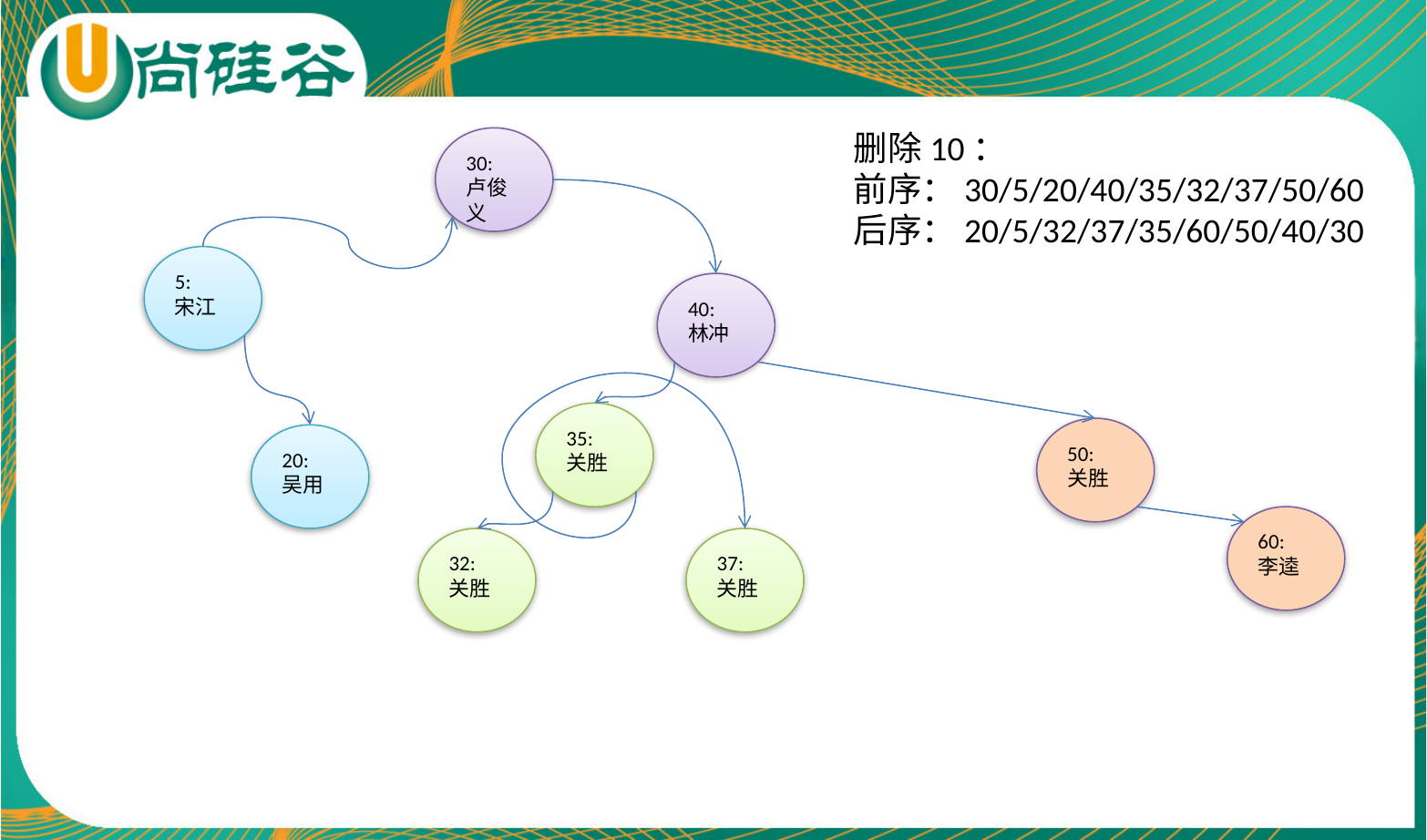

删除10：
前序：30/5/20/40/35/32/37/50/60
后序：20/5/32/37/35/60/50/40/30
30:
卢俊义
5:
宋江
40:
林冲
35:
关胜
50:
关胜
20:
吴用
60:
李逵
32:
关胜
37:
关胜